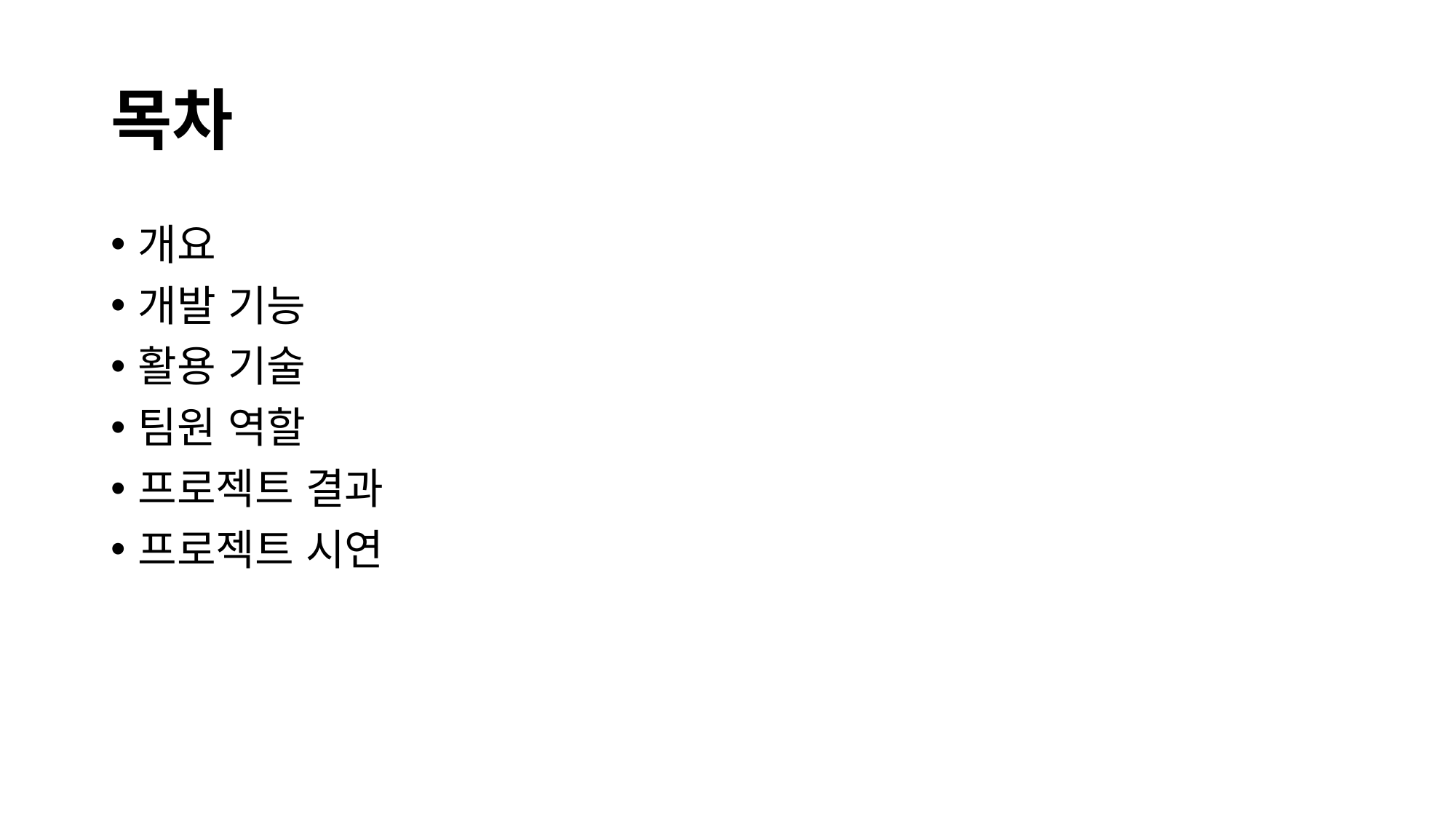

# 목차
개요
개발 기능
활용 기술
팀원 역할
프로젝트 결과
프로젝트 시연